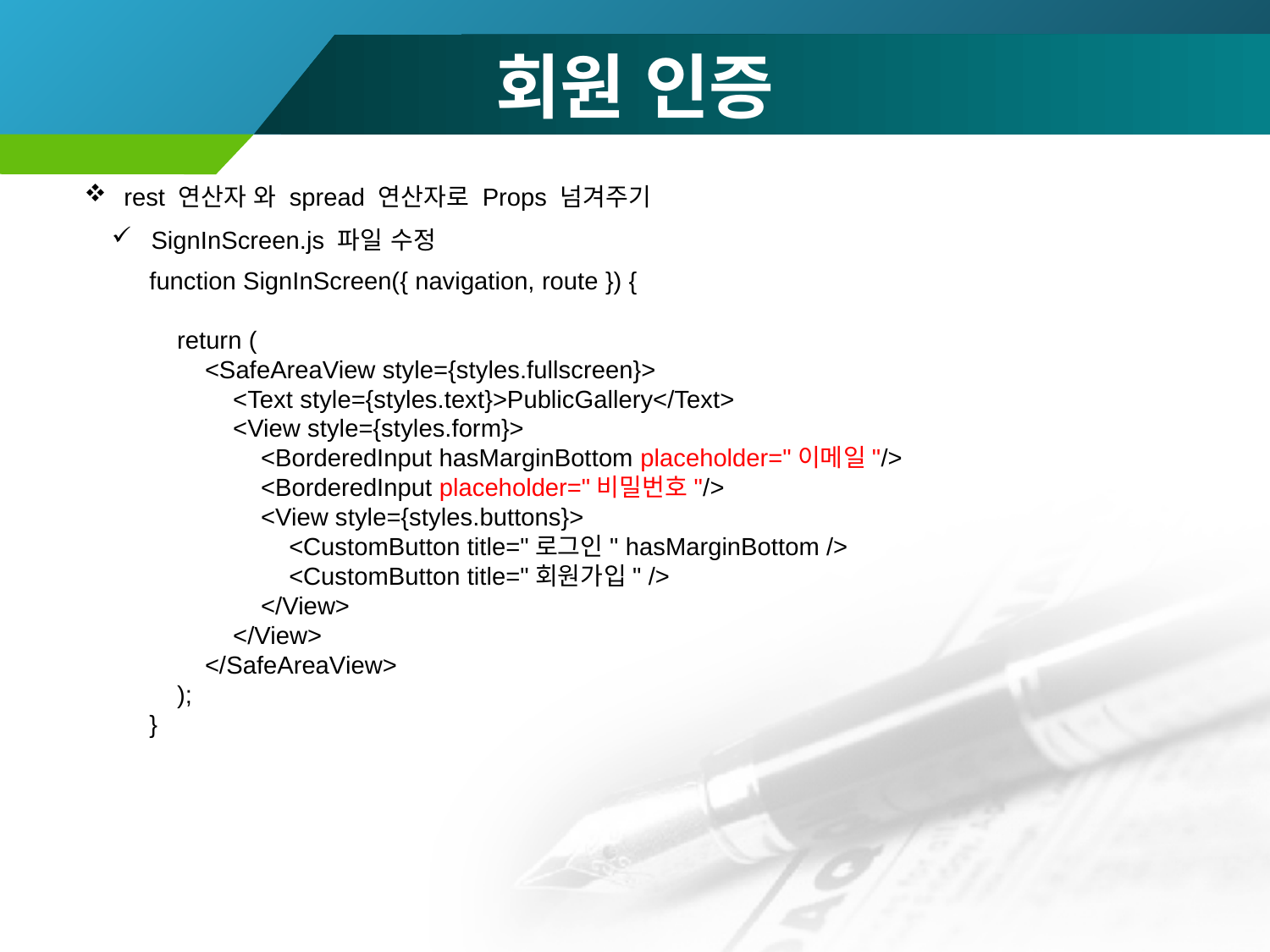

# 회원 인증
rest 연산자 와 spread 연산자로 Props 넘겨주기
SignInScreen.js 파일 수정
function SignInScreen({ navigation, route }) {

    return (
        <SafeAreaView style={styles.fullscreen}>
            <Text style={styles.text}>PublicGallery</Text>
            <View style={styles.form}>
                <BorderedInput hasMarginBottom placeholder="이메일"/>
                <BorderedInput placeholder="비밀번호"/>
                <View style={styles.buttons}>
                    <CustomButton title="로그인" hasMarginBottom />
                    <CustomButton title="회원가입" />
                </View>
            </View>
        </SafeAreaView>
    );
}